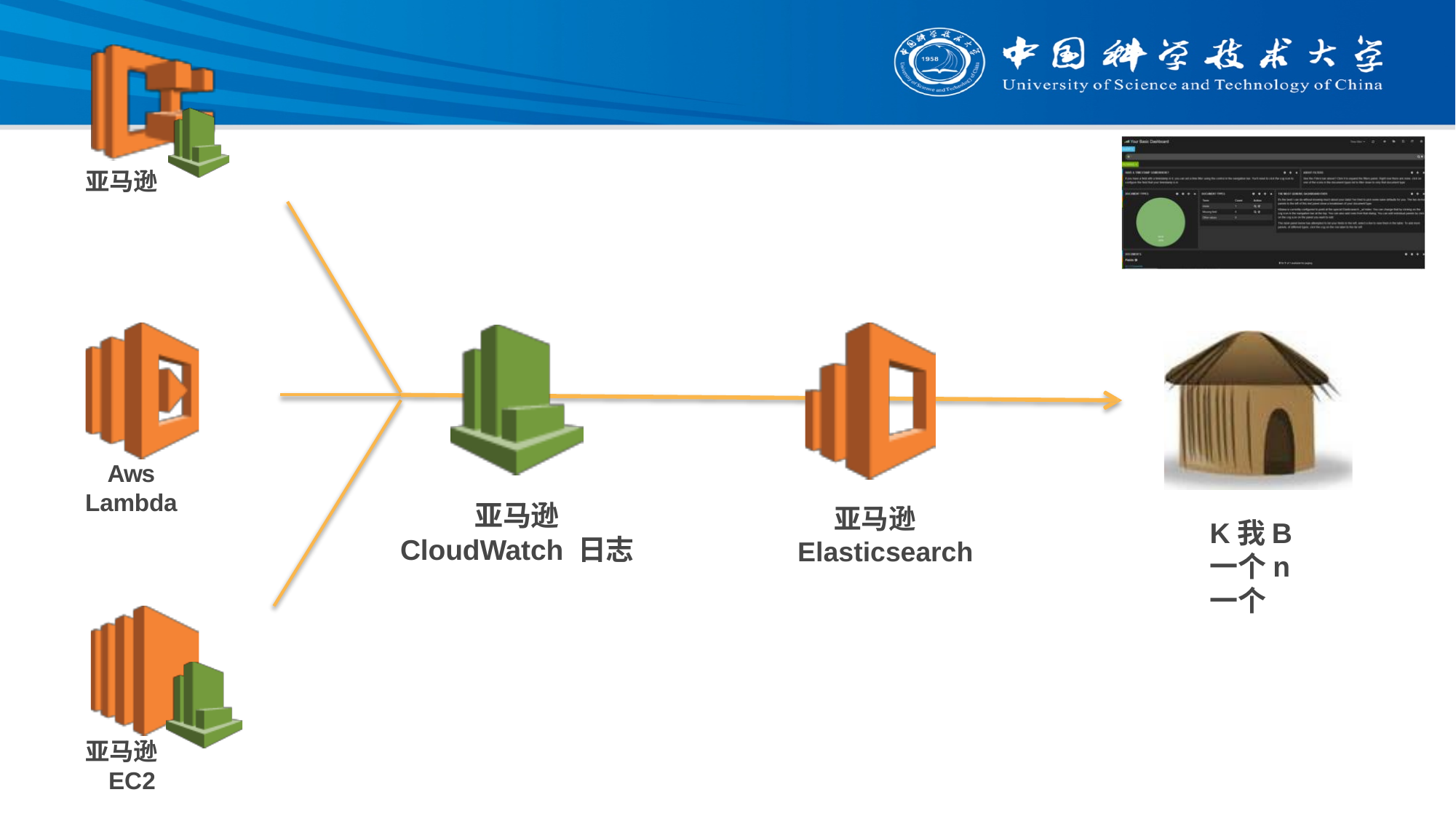

亚马逊

Aws
Lambda
亚马逊
CloudWatch 日志
亚马逊 Elasticsearch
K我B一个n一个

亚马逊 EC2